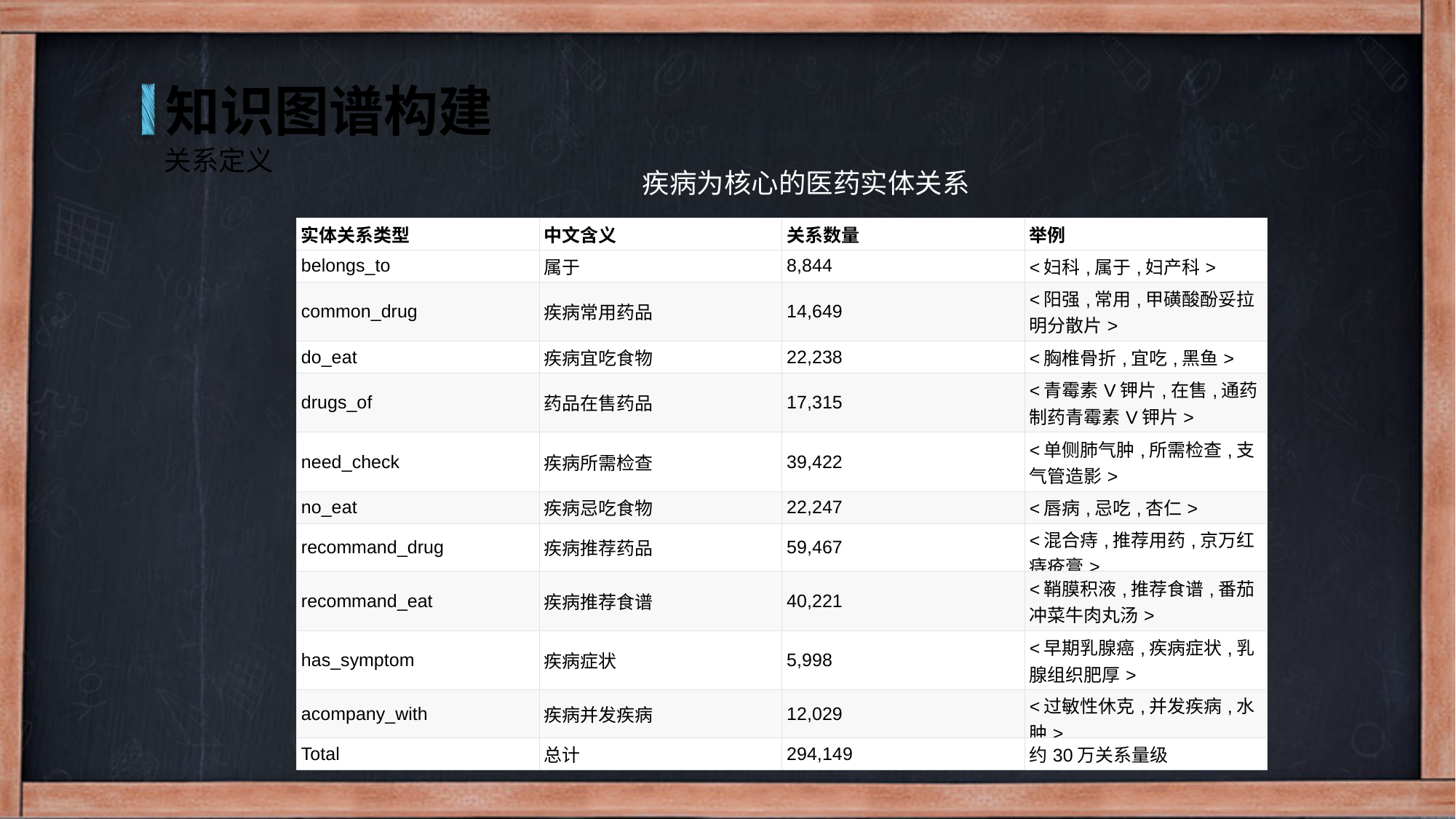

知识图谱构建

关系定义
疾病为核心的医药实体关系
| 实体关系类型 | 中文含义 | 关系数量 | 举例 |
| --- | --- | --- | --- |
| belongs\_to | 属于 | 8,844 | <妇科,属于,妇产科> |
| common\_drug | 疾病常用药品 | 14,649 | <阳强,常用,甲磺酸酚妥拉明分散片> |
| do\_eat | 疾病宜吃食物 | 22,238 | <胸椎骨折,宜吃,黑鱼> |
| drugs\_of | 药品在售药品 | 17,315 | <青霉素V钾片,在售,通药制药青霉素V钾片> |
| need\_check | 疾病所需检查 | 39,422 | <单侧肺气肿,所需检查,支气管造影> |
| no\_eat | 疾病忌吃食物 | 22,247 | <唇病,忌吃,杏仁> |
| recommand\_drug | 疾病推荐药品 | 59,467 | <混合痔,推荐用药,京万红痔疮膏> |
| recommand\_eat | 疾病推荐食谱 | 40,221 | <鞘膜积液,推荐食谱,番茄冲菜牛肉丸汤> |
| has\_symptom | 疾病症状 | 5,998 | <早期乳腺癌,疾病症状,乳腺组织肥厚> |
| acompany\_with | 疾病并发疾病 | 12,029 | <过敏性休克,并发疾病,水肿> |
| Total | 总计 | 294,149 | 约30万关系量级 |